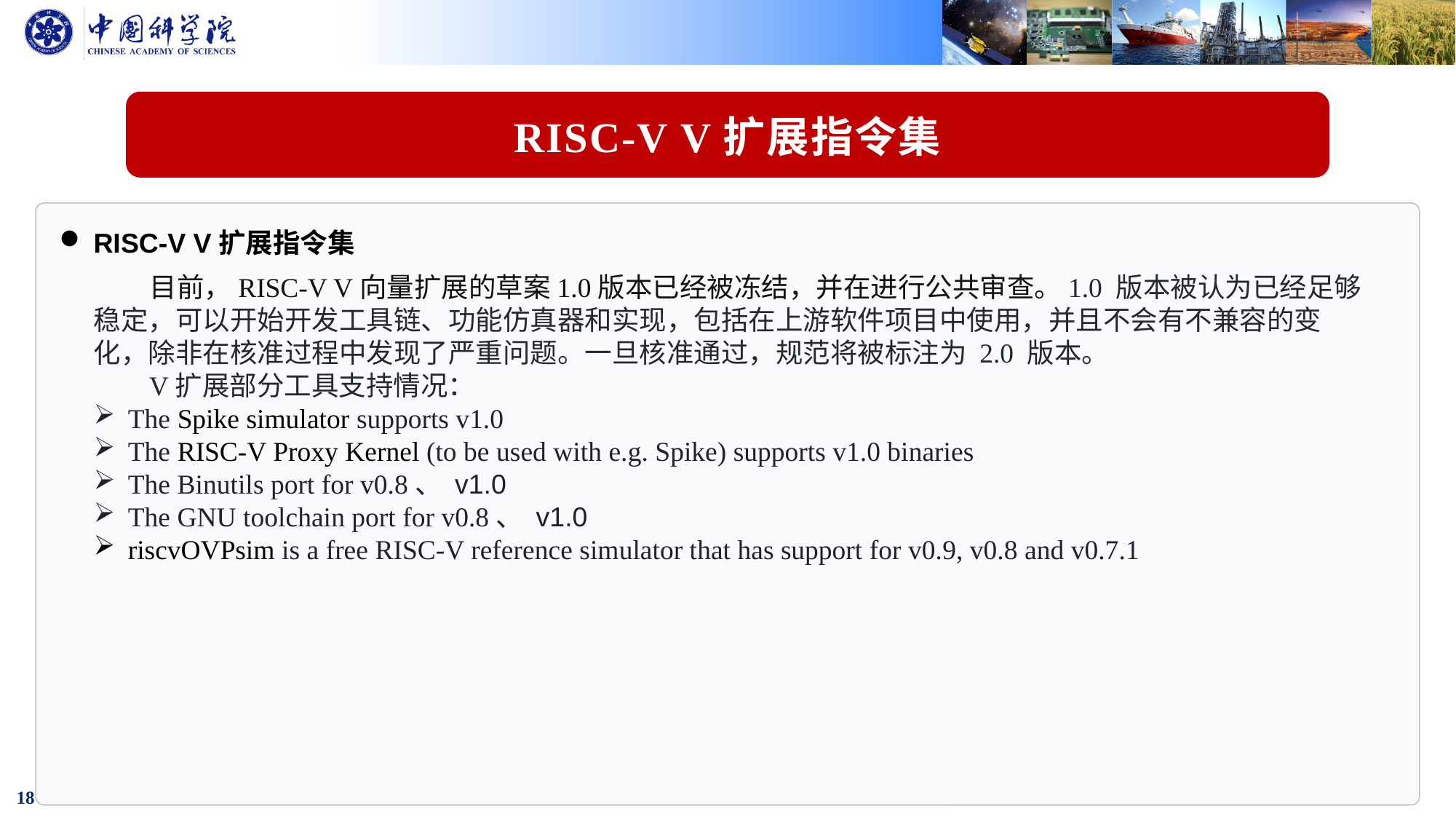

RISC-V V扩展指令集

RISC-V V扩展指令集
        目前，RISC-V V向量扩展的草案1.0版本已经被冻结，并在进行公共审查。1.0 版本被认为已经足够稳定，可以开始开发工具链、功能仿真器和实现，包括在上游软件项目中使用，并且不会有不兼容的变化，除非在核准过程中发现了严重问题。一旦核准通过，规范将被标注为 2.0 版本。
        V扩展部分工具支持情况：
The Spike simulator supports v1.0
The RISC-V Proxy Kernel (to be used with e.g. Spike) supports v1.0 binaries
The Binutils port for v0.8、 v1.0
The GNU toolchain port for v0.8、 v1.0
riscvOVPsim is a free RISC-V reference simulator that has support for v0.9, v0.8 and v0.7.1